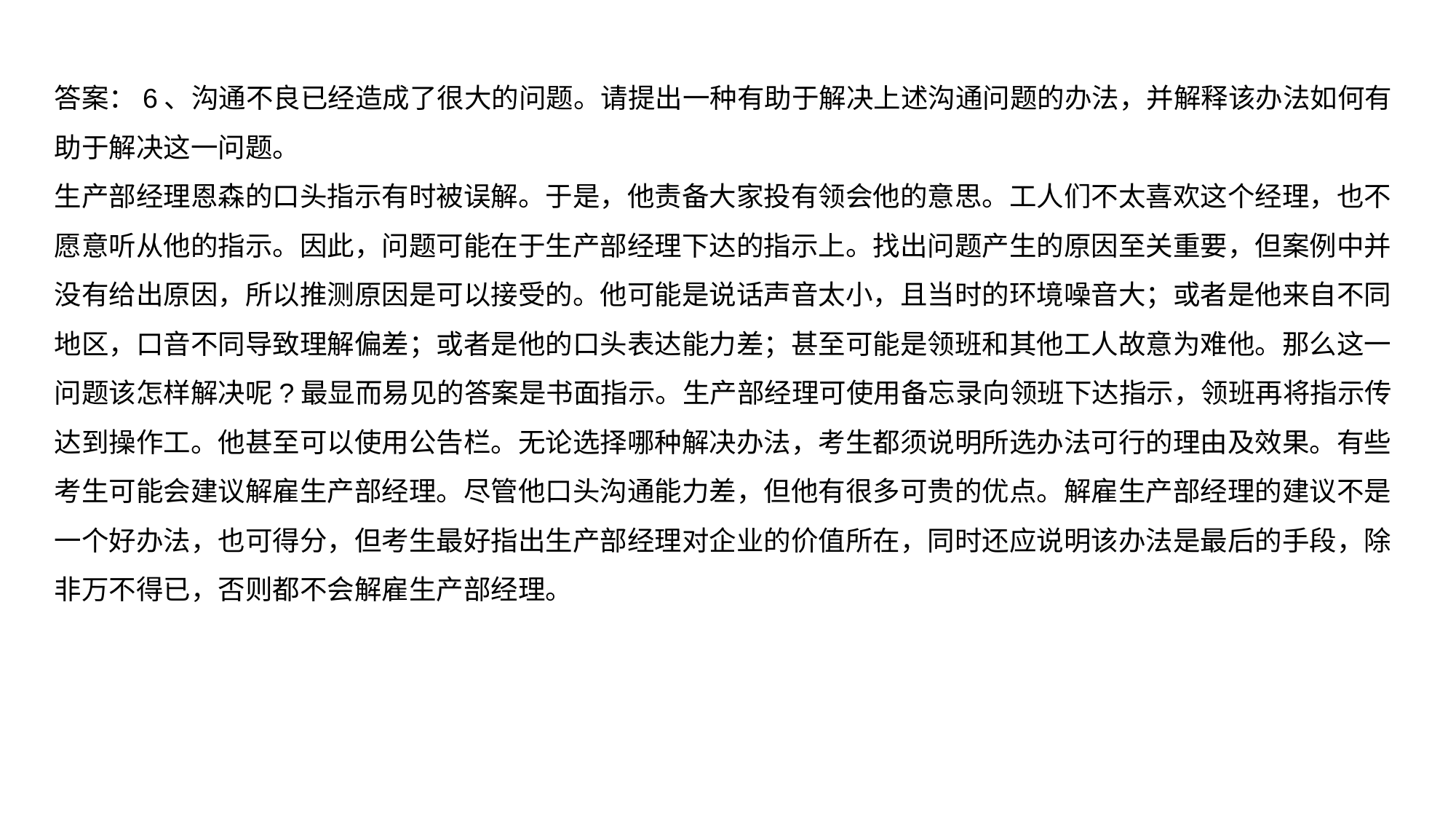

答案：6、沟通不良已经造成了很大的问题。请提出一种有助于解决上述沟通问题的办法，并解释该办法如何有助于解决这一问题。
生产部经理恩森的口头指示有时被误解。于是，他责备大家投有领会他的意思。工人们不太喜欢这个经理，也不愿意听从他的指示。因此，问题可能在于生产部经理下达的指示上。找出问题产生的原因至关重要，但案例中并没有给出原因，所以推测原因是可以接受的。他可能是说话声音太小，且当时的环境噪音大；或者是他来自不同地区，口音不同导致理解偏差；或者是他的口头表达能力差；甚至可能是领班和其他工人故意为难他。那么这一问题该怎样解决呢?最显而易见的答案是书面指示。生产部经理可使用备忘录向领班下达指示，领班再将指示传达到操作工。他甚至可以使用公告栏。无论选择哪种解决办法，考生都须说明所选办法可行的理由及效果。有些考生可能会建议解雇生产部经理。尽管他口头沟通能力差，但他有很多可贵的优点。解雇生产部经理的建议不是一个好办法，也可得分，但考生最好指出生产部经理对企业的价值所在，同时还应说明该办法是最后的手段，除非万不得已，否则都不会解雇生产部经理。